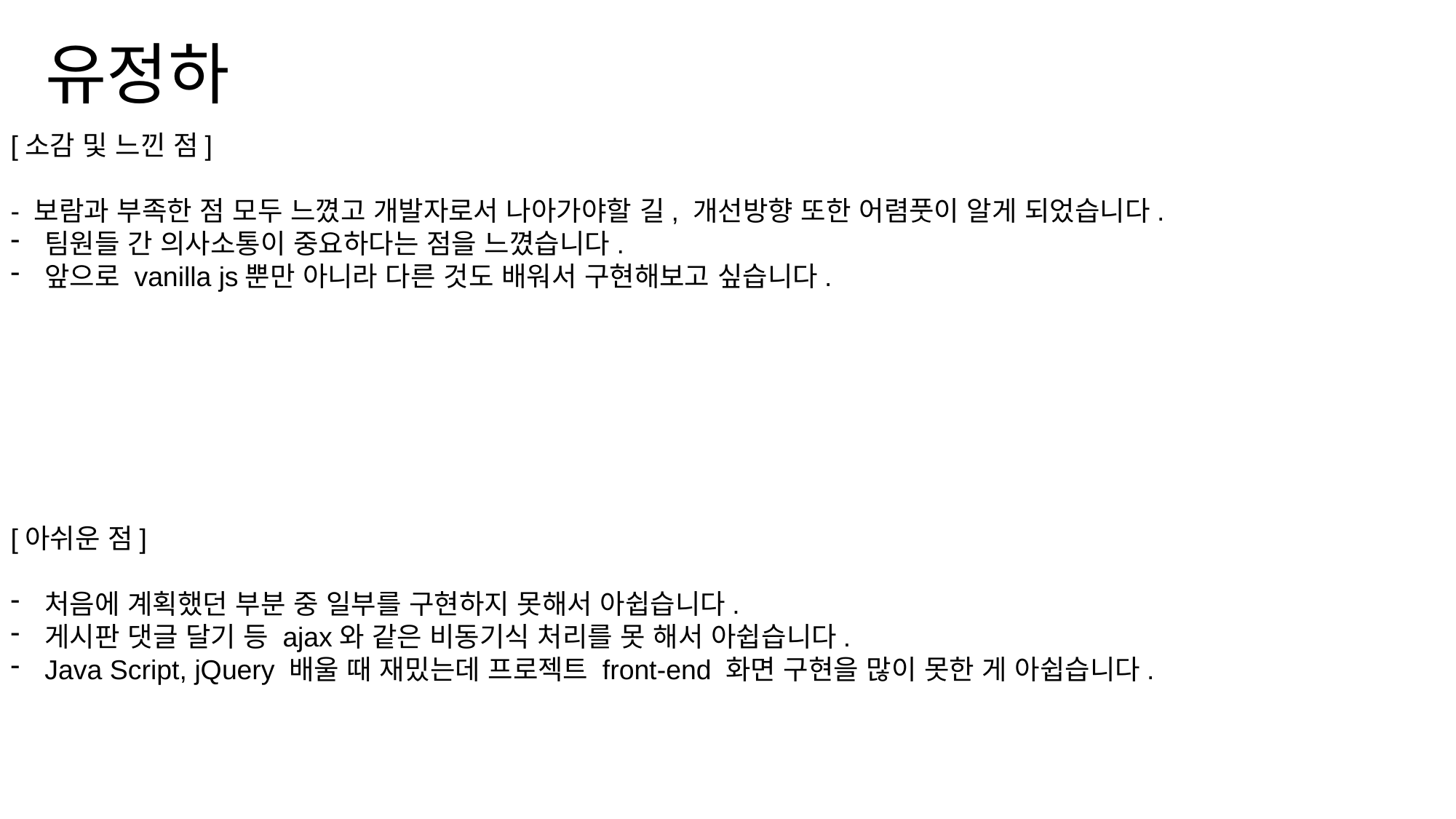

# 유정하
[소감 및 느낀 점]

- 보람과 부족한 점 모두 느꼈고 개발자로서 나아가야할 길, 개선방향 또한 어렴풋이 알게 되었습니다.
팀원들 간 의사소통이 중요하다는 점을 느꼈습니다.
앞으로 vanilla js뿐만 아니라 다른 것도 배워서 구현해보고 싶습니다.

[아쉬운 점]

처음에 계획했던 부분 중 일부를 구현하지 못해서 아쉽습니다.
게시판 댓글 달기 등 ajax와 같은 비동기식 처리를 못 해서 아쉽습니다.
Java Script, jQuery 배울 때 재밌는데 프로젝트 front-end 화면 구현을 많이 못한 게 아쉽습니다.